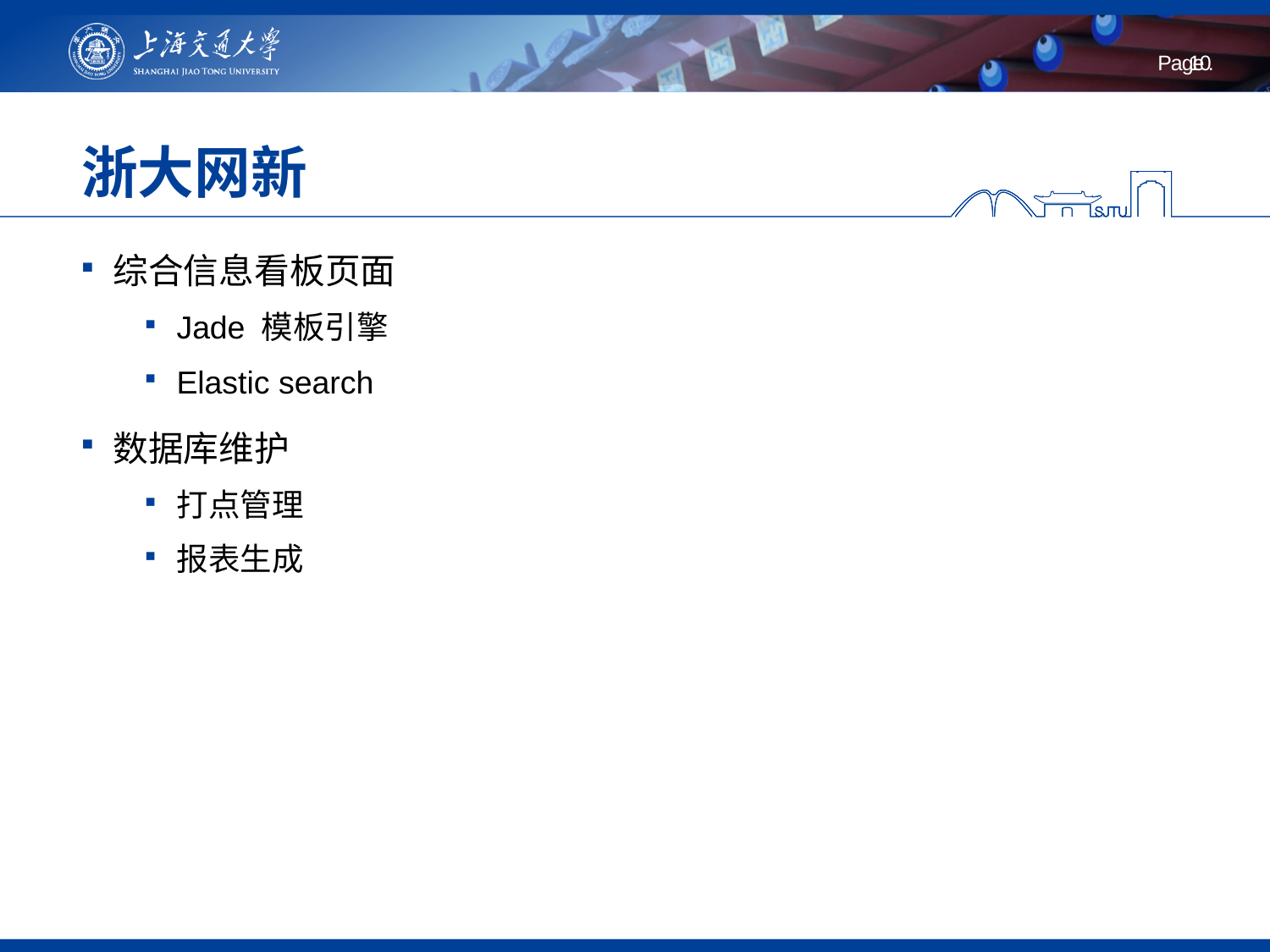

# 浙大网新
综合信息看板页面
Jade 模板引擎
Elastic search
数据库维护
打点管理
报表生成